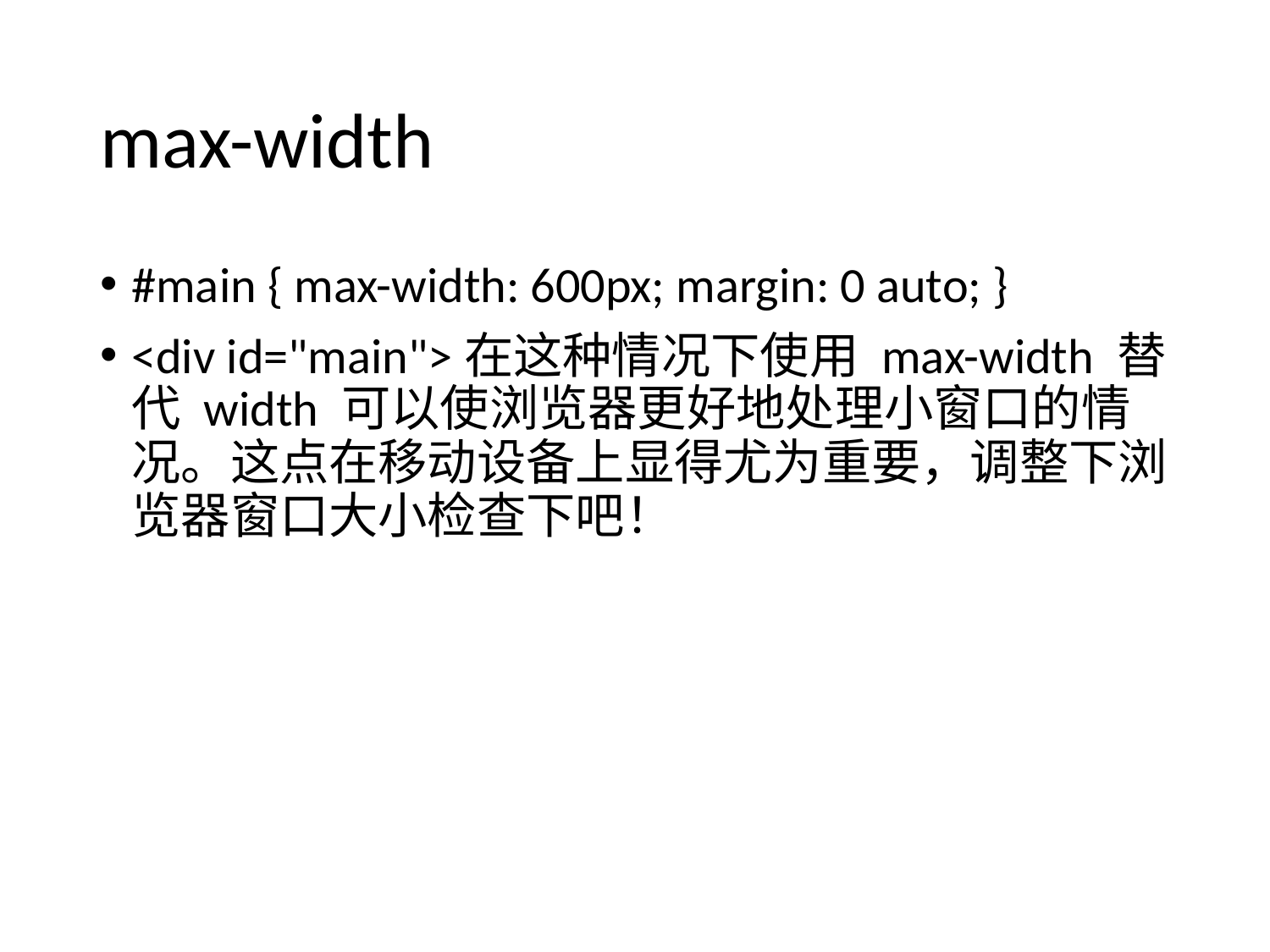

# max-width
#main { max-width: 600px; margin: 0 auto; }
<div id="main">在这种情况下使用 max-width 替代 width 可以使浏览器更好地处理小窗口的情况。这点在移动设备上显得尤为重要，调整下浏览器窗口大小检查下吧！